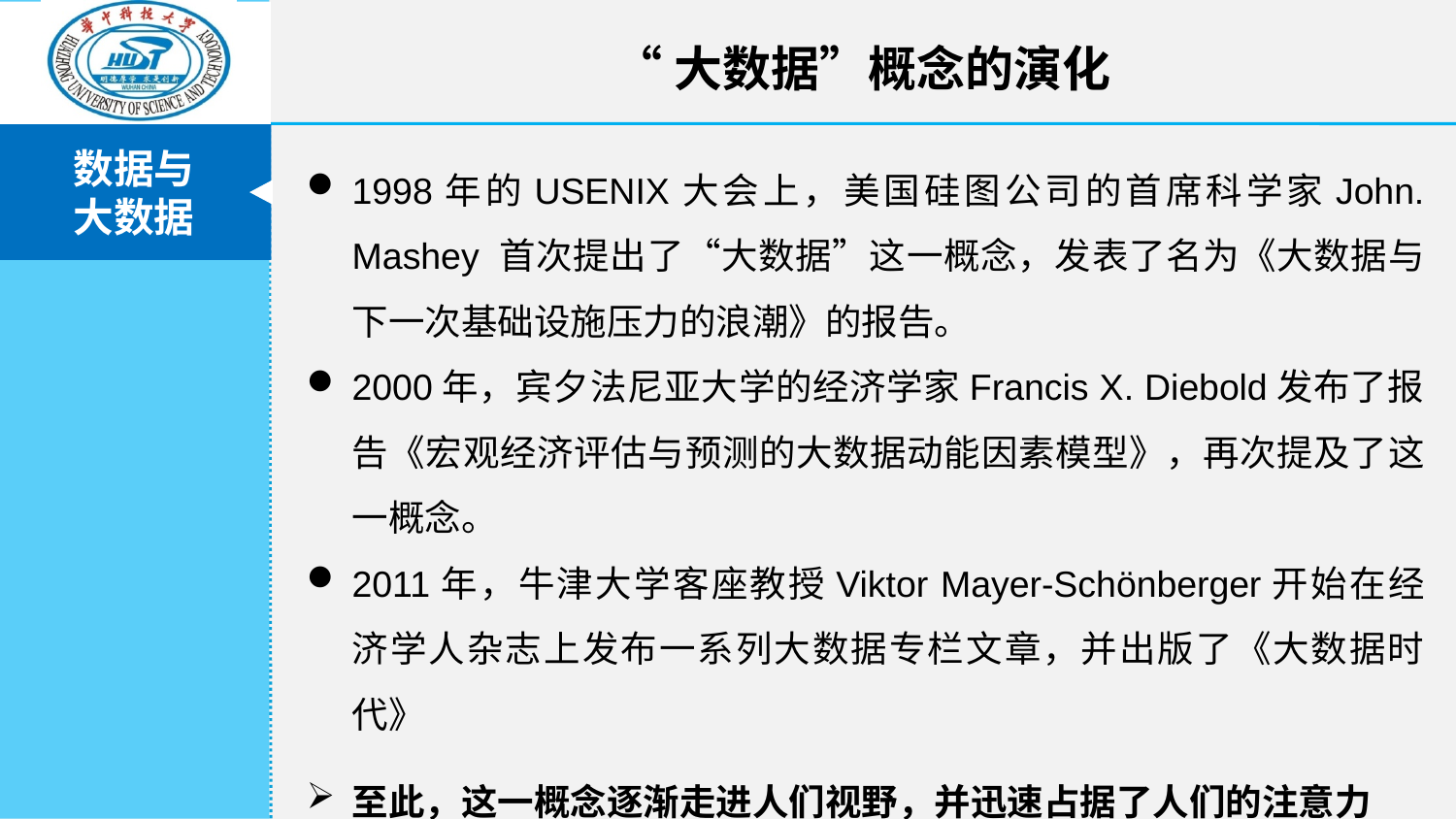

“大数据”概念的演化
1998年的USENIX大会上，美国硅图公司的首席科学家John. Mashey 首次提出了“大数据”这一概念，发表了名为《大数据与下一次基础设施压力的浪潮》的报告。
2000年，宾夕法尼亚大学的经济学家Francis X. Diebold发布了报告《宏观经济评估与预测的大数据动能因素模型》，再次提及了这一概念。
2011年，牛津大学客座教授Viktor Mayer-Schönberger开始在经济学人杂志上发布一系列大数据专栏文章，并出版了《大数据时代》
至此，这一概念逐渐走进人们视野，并迅速占据了人们的注意力